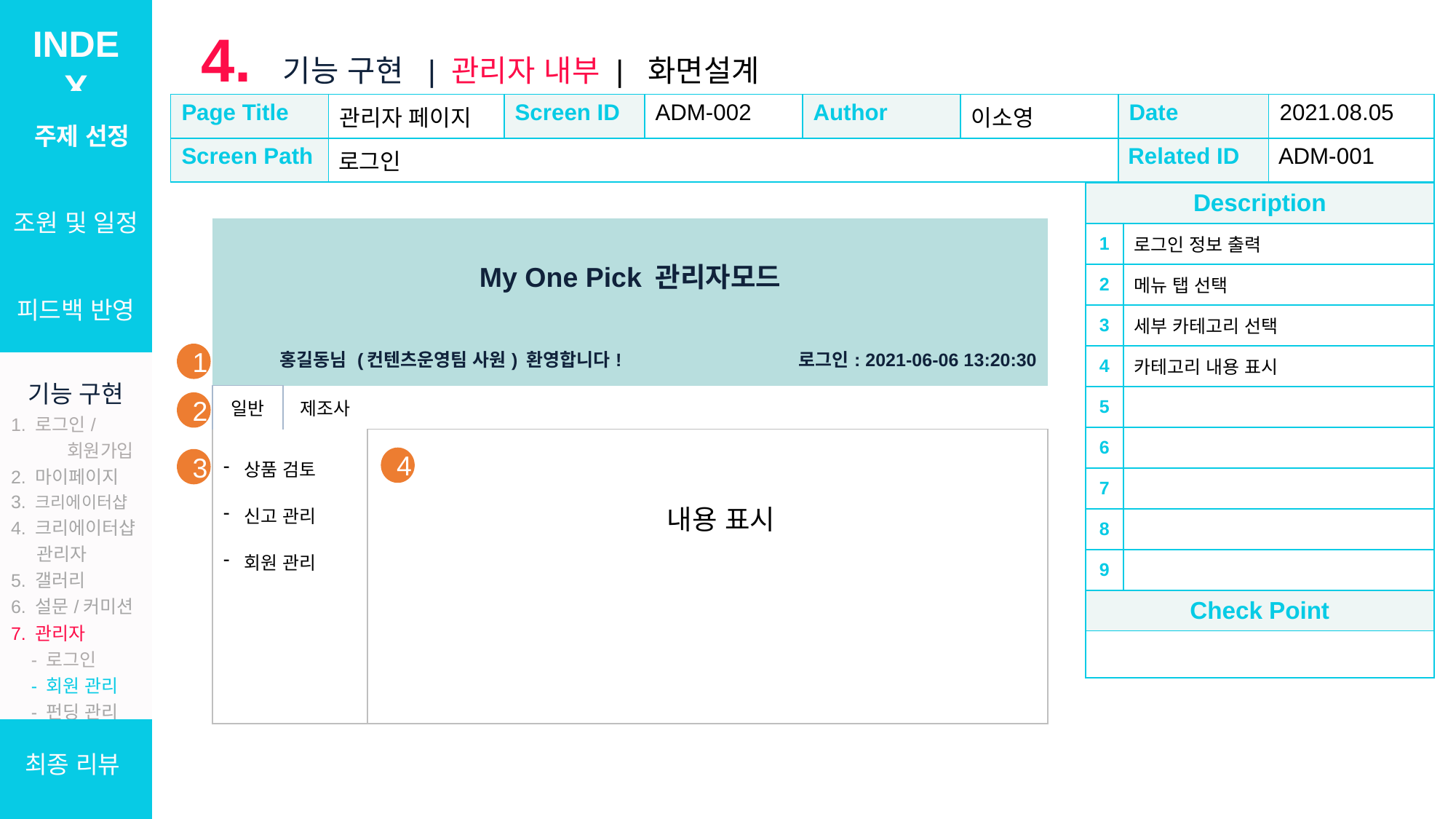

INDEX
4. 기능 구현  | 관리자 내부 |  화면설계
| 주제 선정 |
| --- |
| 조원 및 일정 |
| 피드백 반영 |
| 기능 구현 1. 로그인/ 회원가입 2. 마이페이지 3. 크리에이터샵 4. 크리에이터샵 관리자 5. 갤러리 6. 설문/커미션 7. 관리자 - 로그인 - 회원 관리 - 펀딩 관리 - 신고 관리 - 로그 |
| 최종 리뷰 |
| Page Title | 관리자 페이지 | Screen ID | ADM-002 | Author | 이소영 | Date | 2021.08.05 |
| --- | --- | --- | --- | --- | --- | --- | --- |
| Screen Path | 로그인 |  |  |  |  | Related ID | ADM-001 |
| Description |  |
| --- | --- |
| 1 | 로그인 정보 출력 |
| 2 | 메뉴 탭 선택 |
| 3 | 세부 카테고리 선택 |
| 4 | 카테고리 내용 표시 |
| 5 |  |
| 6 |  |
| 7 |  |
| 8 |  |
| 9 |  |
| Check Point |  |
|  |  |
| My One Pick 관리자모드 |  |  |  |  |
| --- | --- | --- | --- | --- |
| 홍길동님 (컨텐츠운영팀 사원) 환영합니다! 로그인: 2021-06-06 13:20:30 |  |  |  |  |
| 일반 | 제조사 |  |  |  |
| 상품 검토 신고 관리 회원 관리 |  |  |  |  |
|  |  |  | 내용 표시 |  |
|  |  |  |  |  |
|  |  |  |  |  |
|  |  |  |  |  |
1
2
4
3